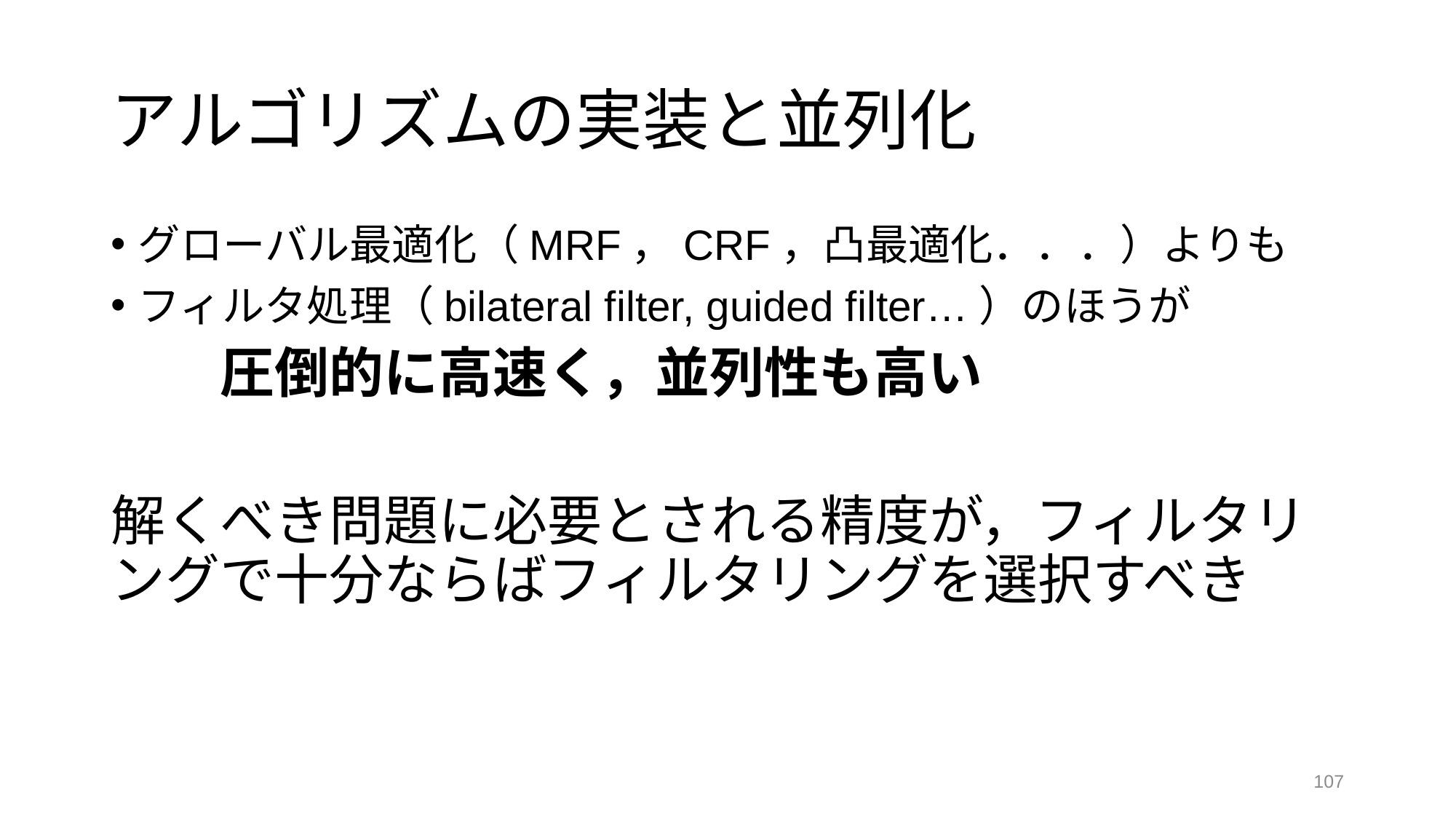

# アルゴリズムの実装と並列化
グローバル最適化（MRF，CRF，凸最適化．．．）よりも
フィルタ処理（bilateral filter, guided filter…）のほうが
	圧倒的に高速く，並列性も高い

解くべき問題に必要とされる精度が，フィルタリングで十分ならばフィルタリングを選択すべき

107